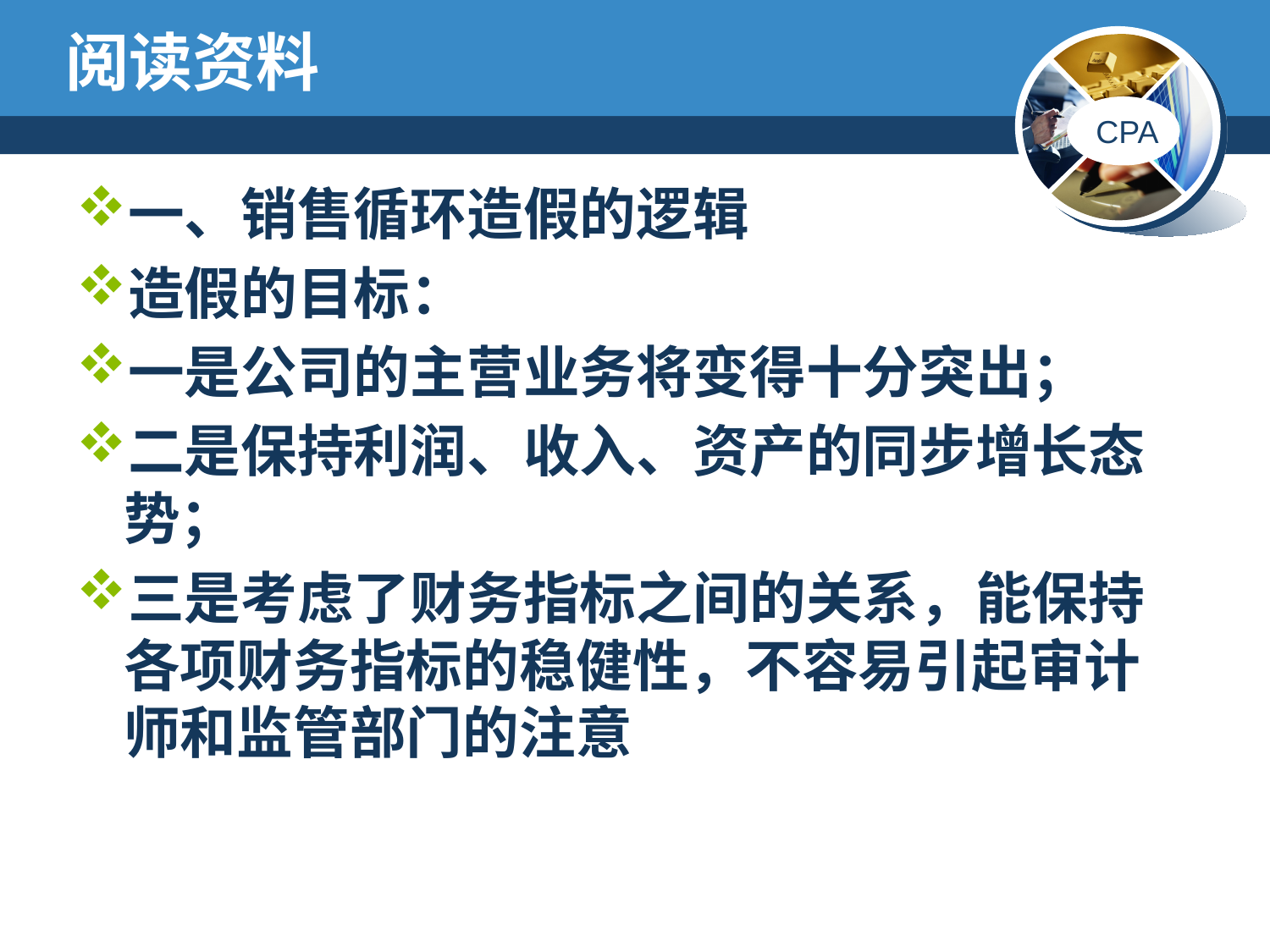

# 阅读资料
一、销售循环造假的逻辑
造假的目标：
一是公司的主营业务将变得十分突出；
二是保持利润、收入、资产的同步增长态势；
三是考虑了财务指标之间的关系，能保持各项财务指标的稳健性，不容易引起审计师和监管部门的注意